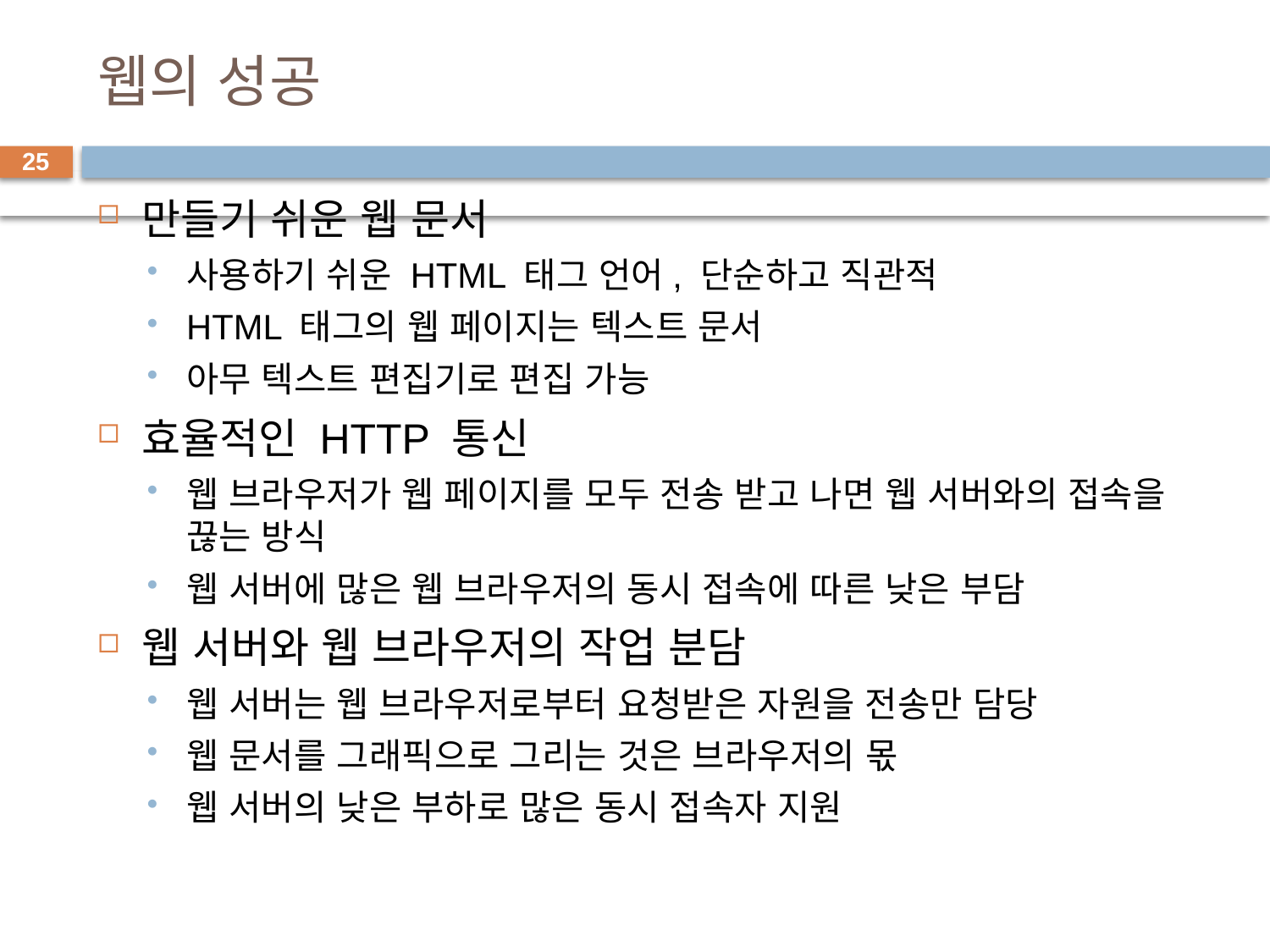

# 웹의 성공
25
만들기 쉬운 웹 문서
사용하기 쉬운 HTML 태그 언어, 단순하고 직관적
HTML 태그의 웹 페이지는 텍스트 문서
아무 텍스트 편집기로 편집 가능
효율적인 HTTP 통신
웹 브라우저가 웹 페이지를 모두 전송 받고 나면 웹 서버와의 접속을 끊는 방식
웹 서버에 많은 웹 브라우저의 동시 접속에 따른 낮은 부담
웹 서버와 웹 브라우저의 작업 분담
웹 서버는 웹 브라우저로부터 요청받은 자원을 전송만 담당
웹 문서를 그래픽으로 그리는 것은 브라우저의 몫
웹 서버의 낮은 부하로 많은 동시 접속자 지원